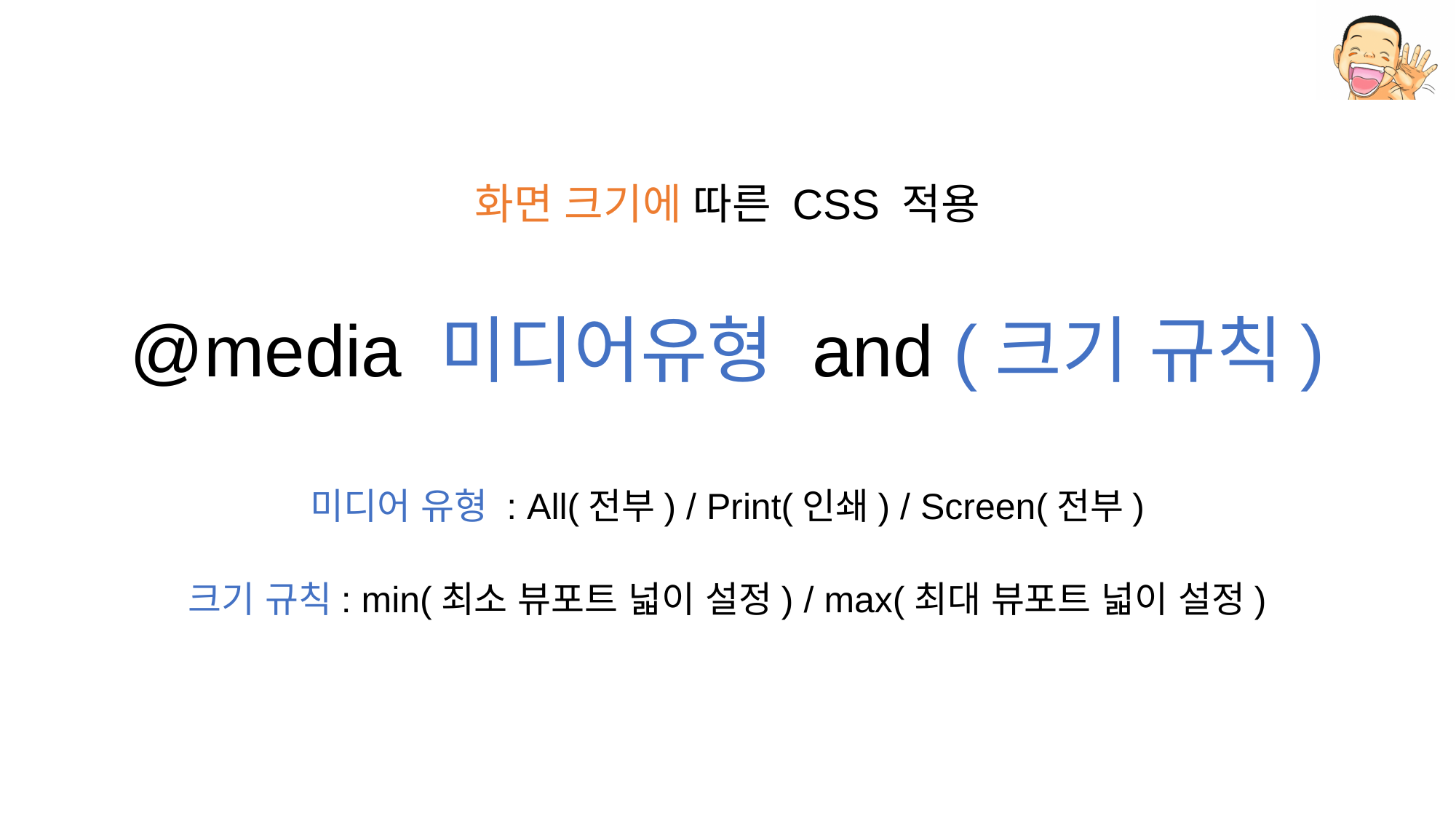

화면 크기에 따른 CSS 적용
@media 미디어유형 and (크기 규칙)
미디어 유형 : All(전부) / Print(인쇄) / Screen(전부)
크기 규칙: min(최소 뷰포트 넓이 설정) / max(최대 뷰포트 넓이 설정)